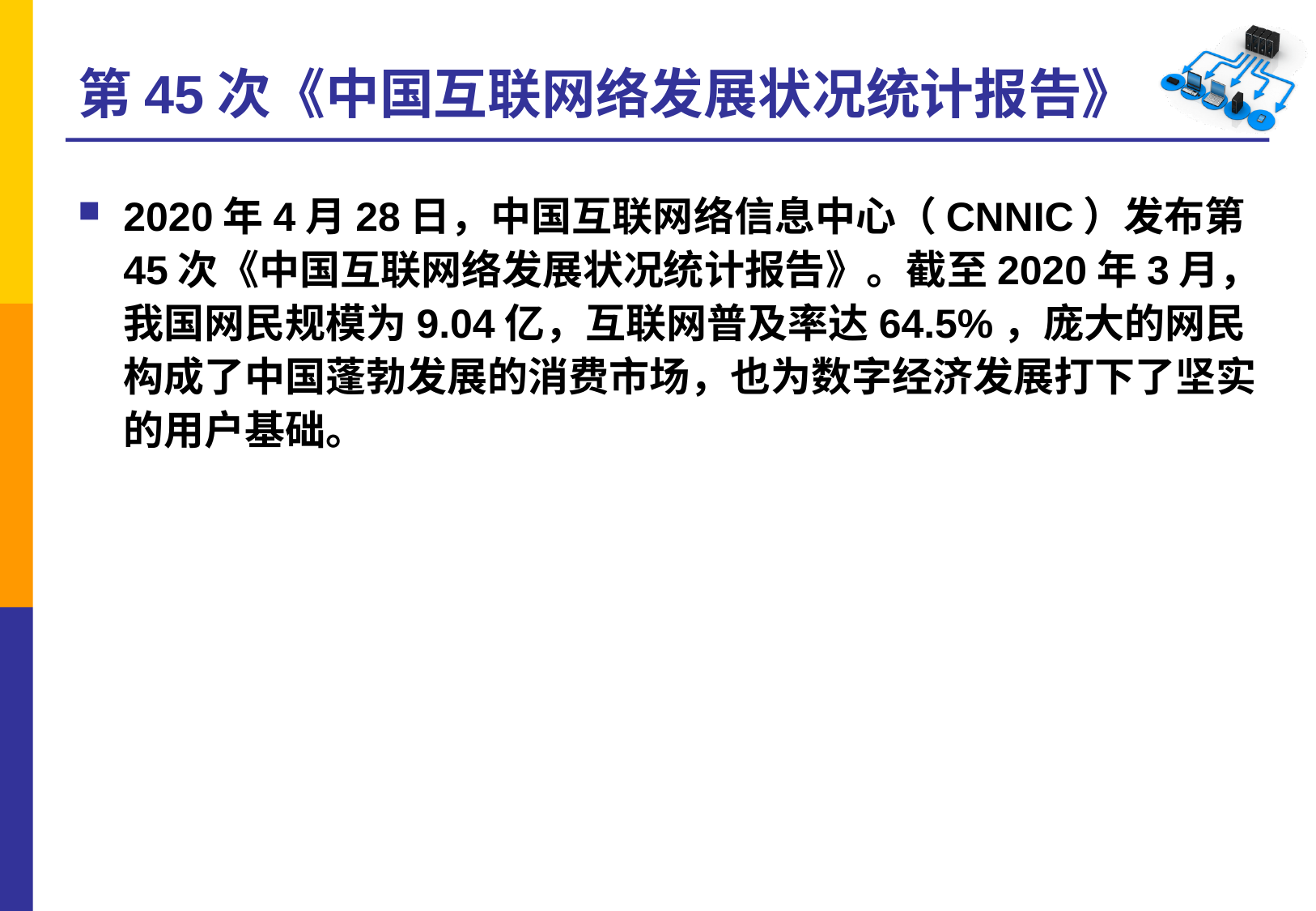

# 第45次《中国互联网络发展状况统计报告》
2020年4月28日，中国互联网络信息中心（CNNIC）发布第45次《中国互联网络发展状况统计报告》。截至2020年3月，我国网民规模为9.04亿，互联网普及率达64.5%，庞大的网民构成了中国蓬勃发展的消费市场，也为数字经济发展打下了坚实的用户基础。